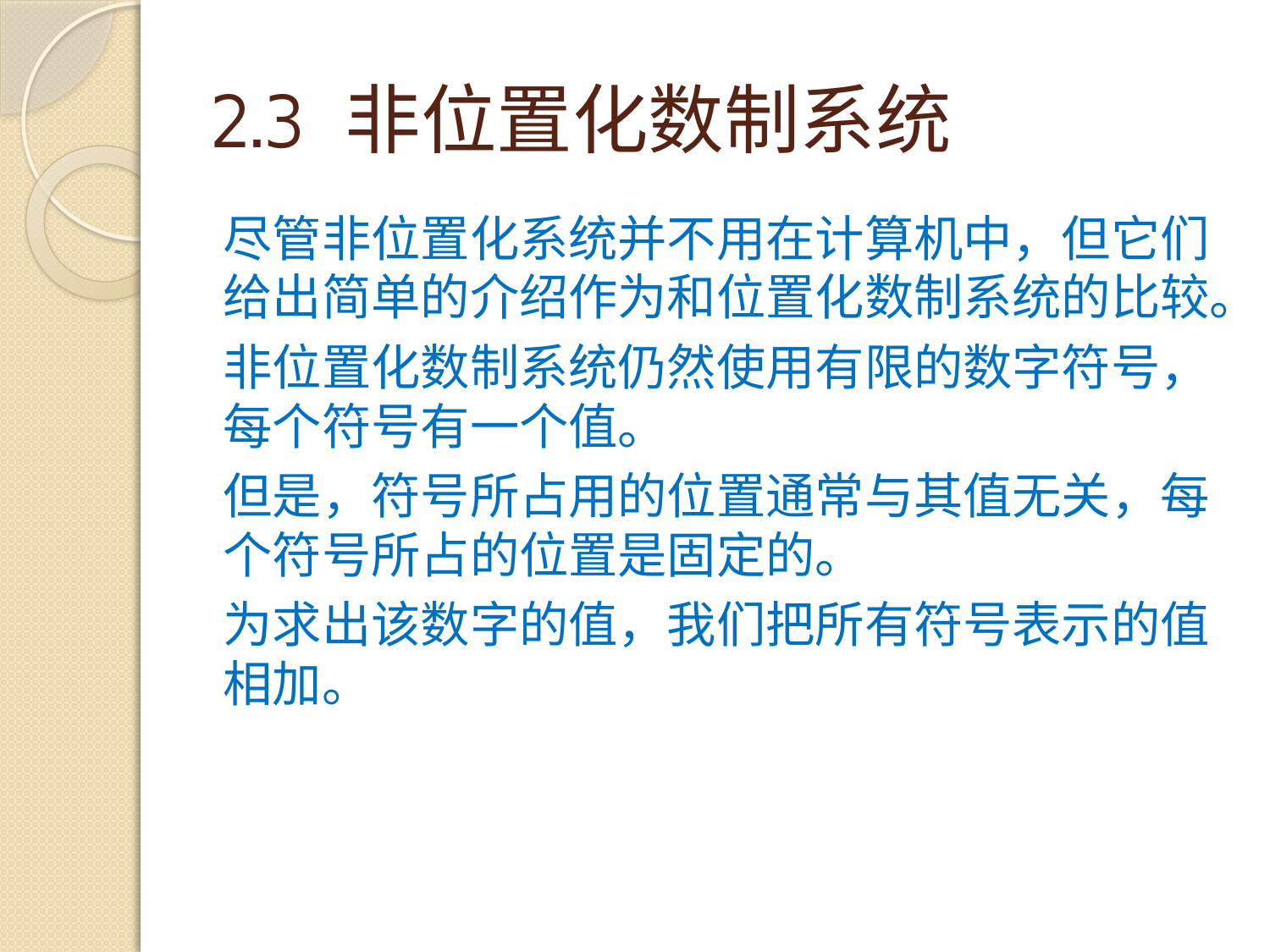

# 2.3 非位置化数制系统
尽管非位置化系统并不用在计算机中，但它们给出简单的介绍作为和位置化数制系统的比较。
非位置化数制系统仍然使用有限的数字符号，每个符号有一个值。
但是，符号所占用的位置通常与其值无关，每个符号所占的位置是固定的。
为求出该数字的值，我们把所有符号表示的值相加。